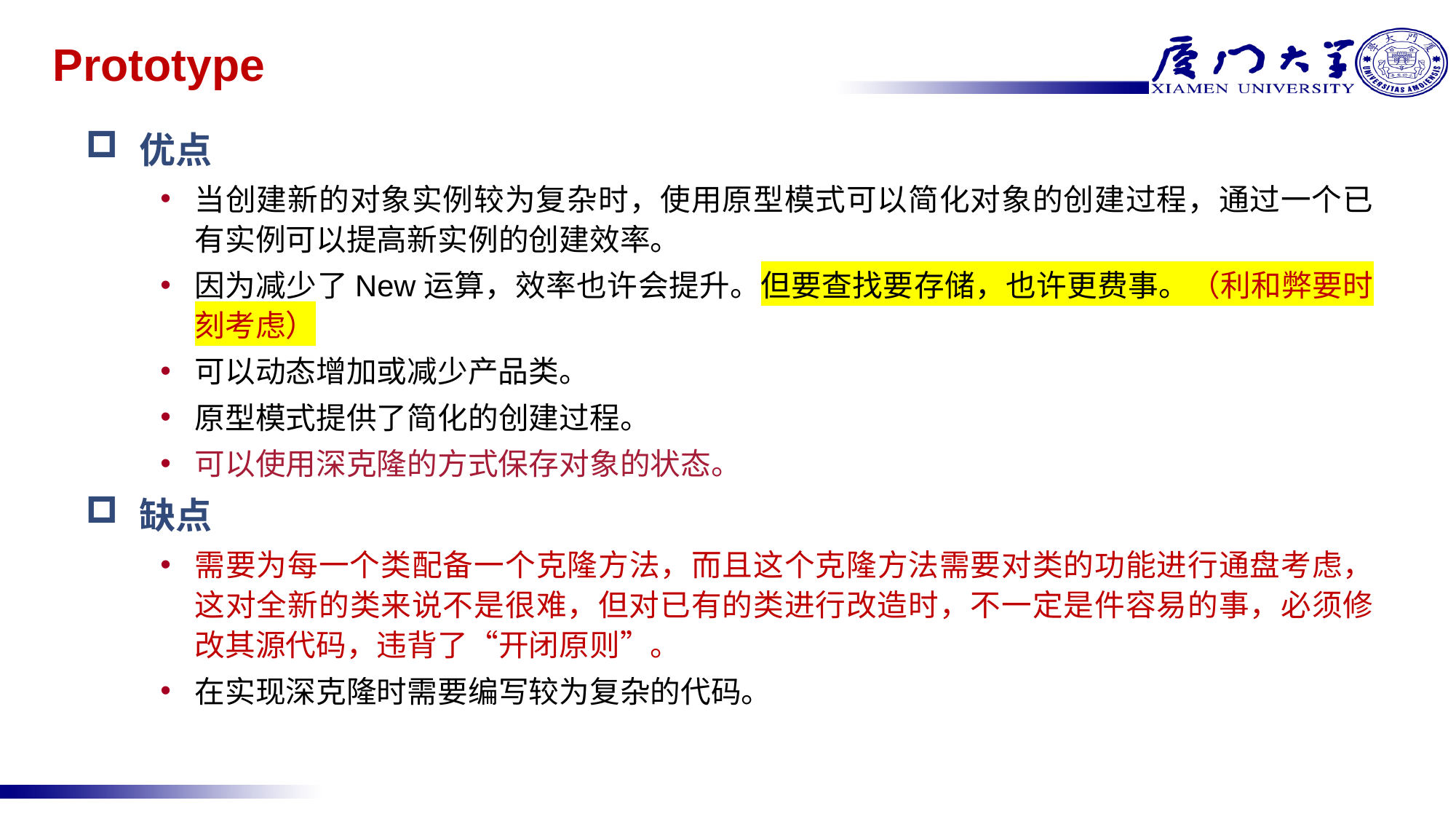

# Prototype
优点
当创建新的对象实例较为复杂时，使用原型模式可以简化对象的创建过程，通过一个已有实例可以提高新实例的创建效率。
因为减少了New运算，效率也许会提升。但要查找要存储，也许更费事。（利和弊要时刻考虑）
可以动态增加或减少产品类。
原型模式提供了简化的创建过程。
可以使用深克隆的方式保存对象的状态。
缺点
需要为每一个类配备一个克隆方法，而且这个克隆方法需要对类的功能进行通盘考虑，这对全新的类来说不是很难，但对已有的类进行改造时，不一定是件容易的事，必须修改其源代码，违背了“开闭原则”。
在实现深克隆时需要编写较为复杂的代码。